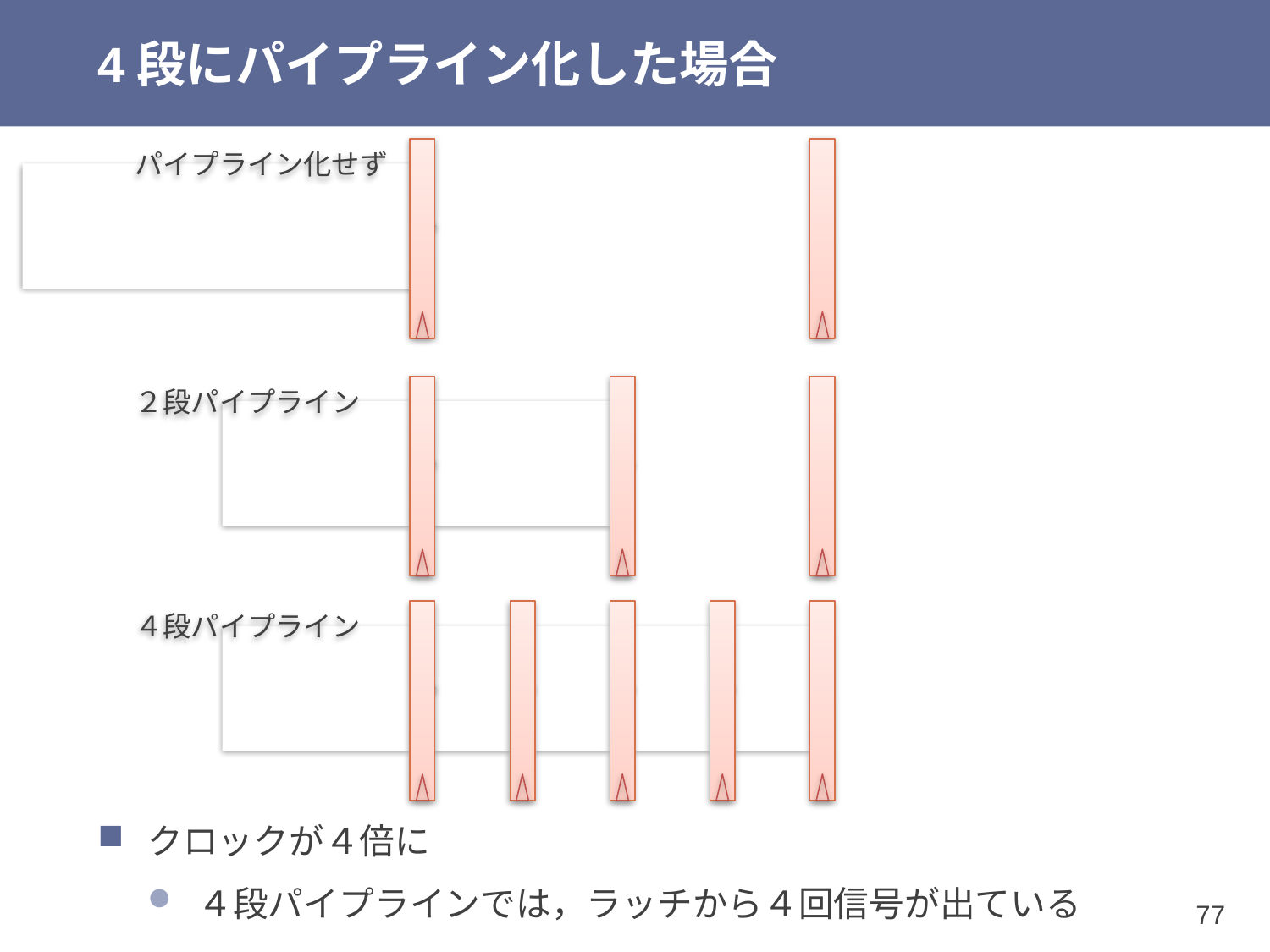

# 4段にパイプライン化した場合
パイプライン化せず

２段パイプライン

４段パイプライン

クロックが４倍に
４段パイプラインでは，ラッチから４回信号が出ている